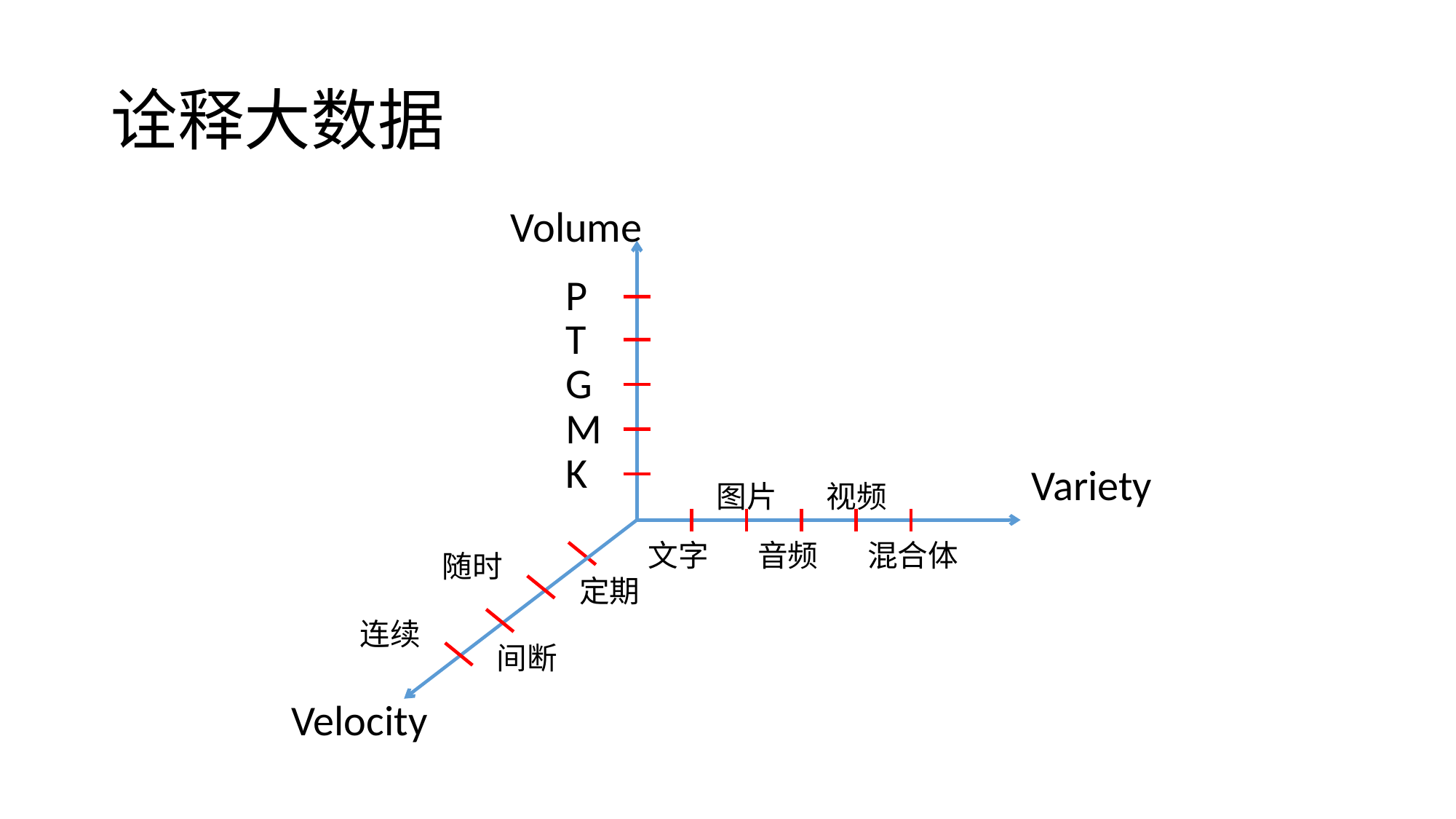

# 诠释大数据
Volume
P
T
G
M
K
Variety
图片
视频
文字
音频
混合体
随时
定期
连续
间断
Velocity